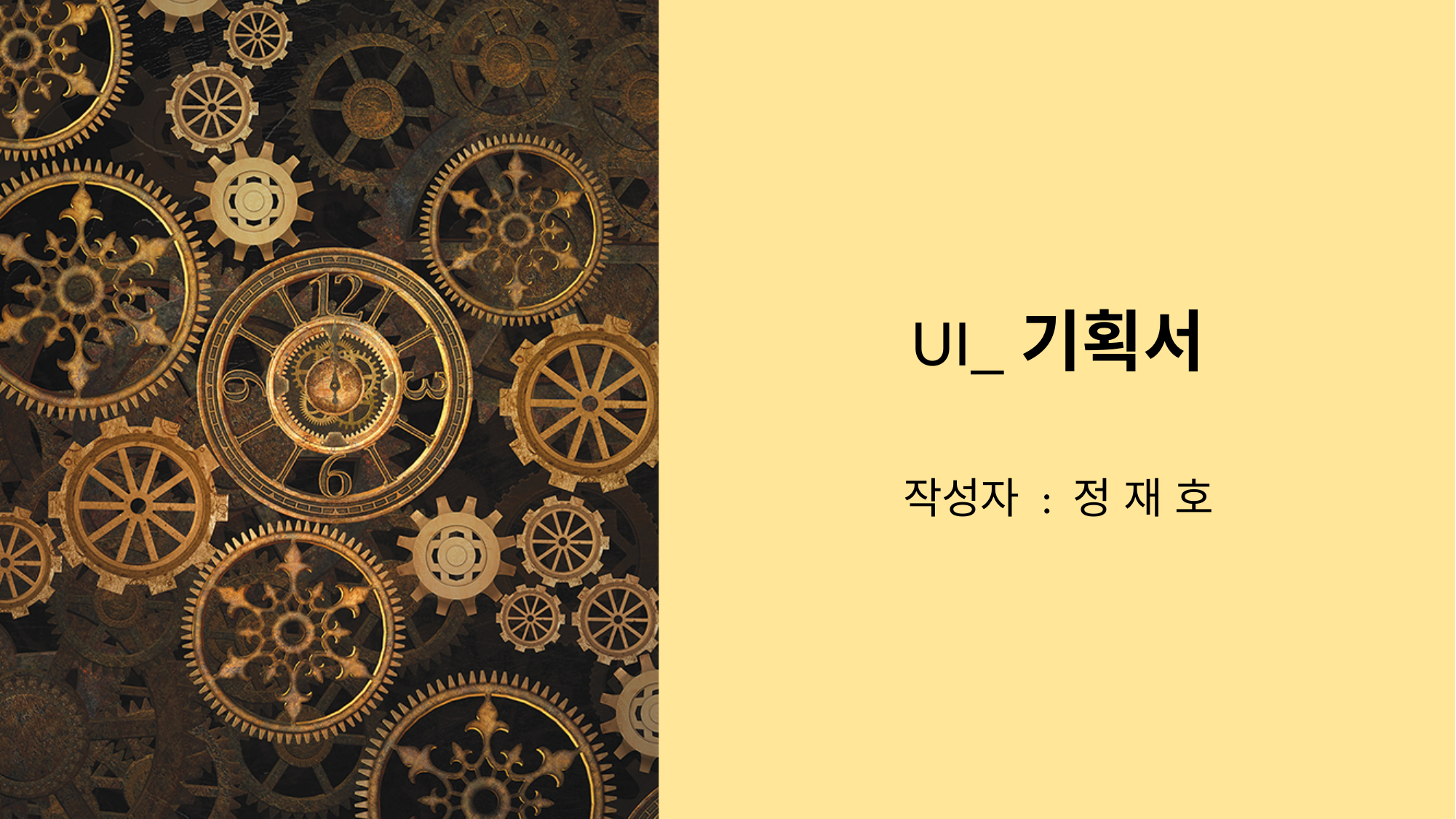

내 방법대로 해석하기 이전에 먼저 있는 그대로 받아들여야 한다! 그게 된 다음 내 식대로 해석 해야 한다.
이전에 있는 내용을 우선으로 문서를 진행하는 것이 효과적이다. 지금 현재 이전에 작성 했던 내용들이 분석부터
바로 전시간 ui문서까지 얼마나 활용되었는지 파악 필요.
아래쪽에는 이 화면을 통해서 무엇을 설명하려고 하는 것인지 설명해 줄 것!
기획의도가 필요한 부분이 분명이 있지만 설명이 없다.
문서를 작성 할 때는 중요한 내용을 우선적으로 작성하고 그것들이 완성도가 높아진 상태에서
그 이후에 다른 내용들을 보강하여 작성해야 한다.
전체적으로 페이지는 많지만 내용은 없다. 합쳐도 되는 내용들을 합쳐서 표기하는 것이 효율 적이다.

# UI_기획서
작성자 : 정 재 호